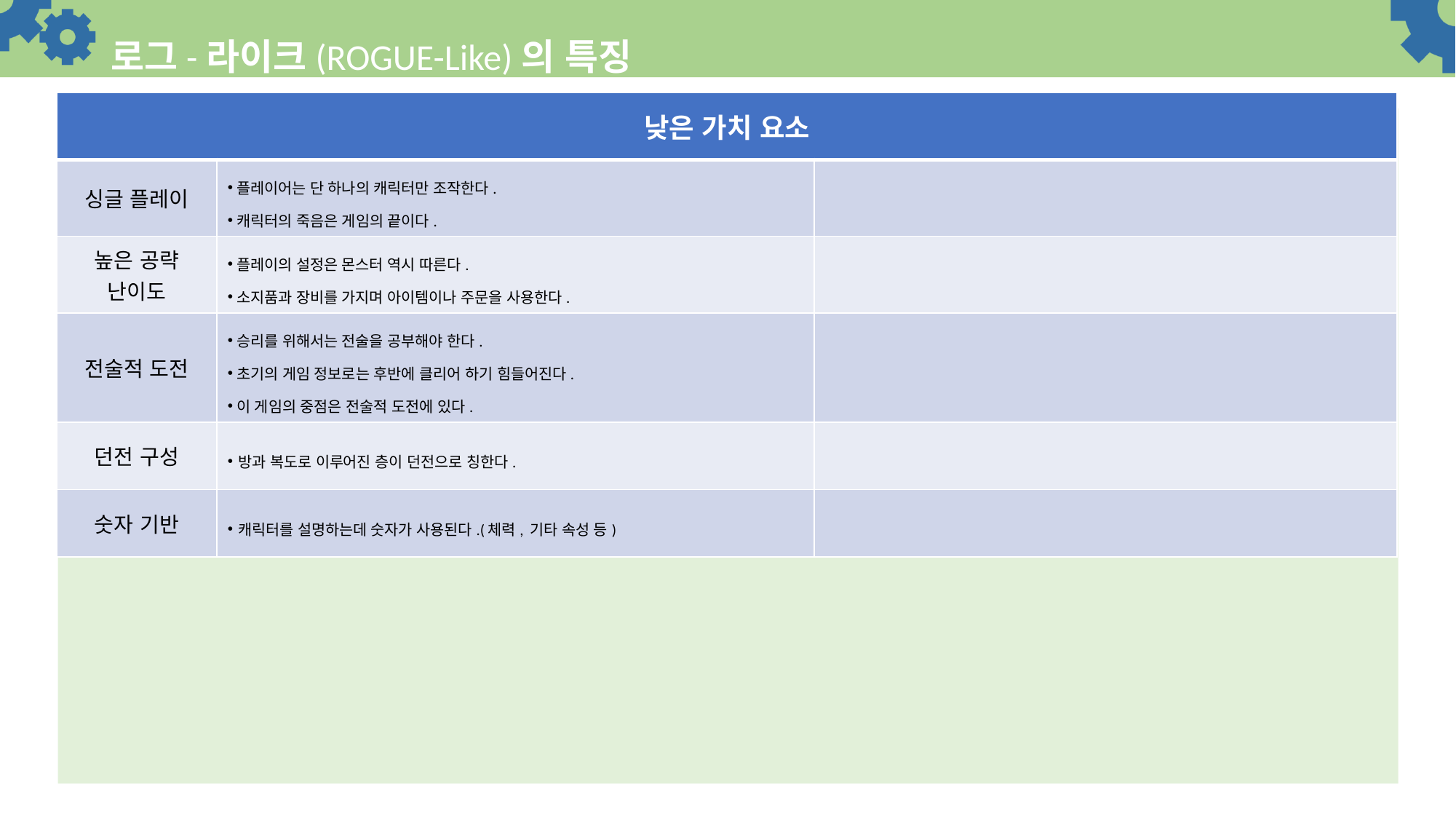

# 로그-라이크(ROGUE-Like)의 특징
자원관리
| 낮은 가치 요소 |  |  |
| --- | --- | --- |
| 싱글 플레이 | 플레이어는 단 하나의 캐릭터만 조작한다. 캐릭터의 죽음은 게임의 끝이다. |  |
| 높은 공략 난이도 | 플레이의 설정은 몬스터 역시 따른다. 소지품과 장비를 가지며 아이템이나 주문을 사용한다. |  |
| 전술적 도전 | 승리를 위해서는 전술을 공부해야 한다. 초기의 게임 정보로는 후반에 클리어 하기 힘들어진다. 이 게임의 중점은 전술적 도전에 있다. |  |
| 던전 구성 | 방과 복도로 이루어진 층이 던전으로 칭한다. |  |
| 숫자 기반 | 캐릭터를 설명하는데 숫자가 사용된다.(체력, 기타 속성 등) |  |
높은 가치요소
핵 앤 슬래시
탐험과 발견
턴 기반
랜덤 환경 생성
역속적 죽음
그리드 기반
비 모달 형식
복잡성
오늘날의 다른 게임들과 다른 점이 많다.
‘턴 기반’의 경우 다양한 의견이 많이 나오고 있다.
왜냐하면 ‘로그’가 나올 당시 PC사양 한계로 ‘턴 기반’을 사용한 것을 너무 일반화 해서 정리한 것이 아니냐는 의견이다.
핵심적인 부분은 ‘높은 가치요소’ 부분으로 위 요소들을 기반으로 만들어진 게임을 ‘로그 라이크’라고 한다.